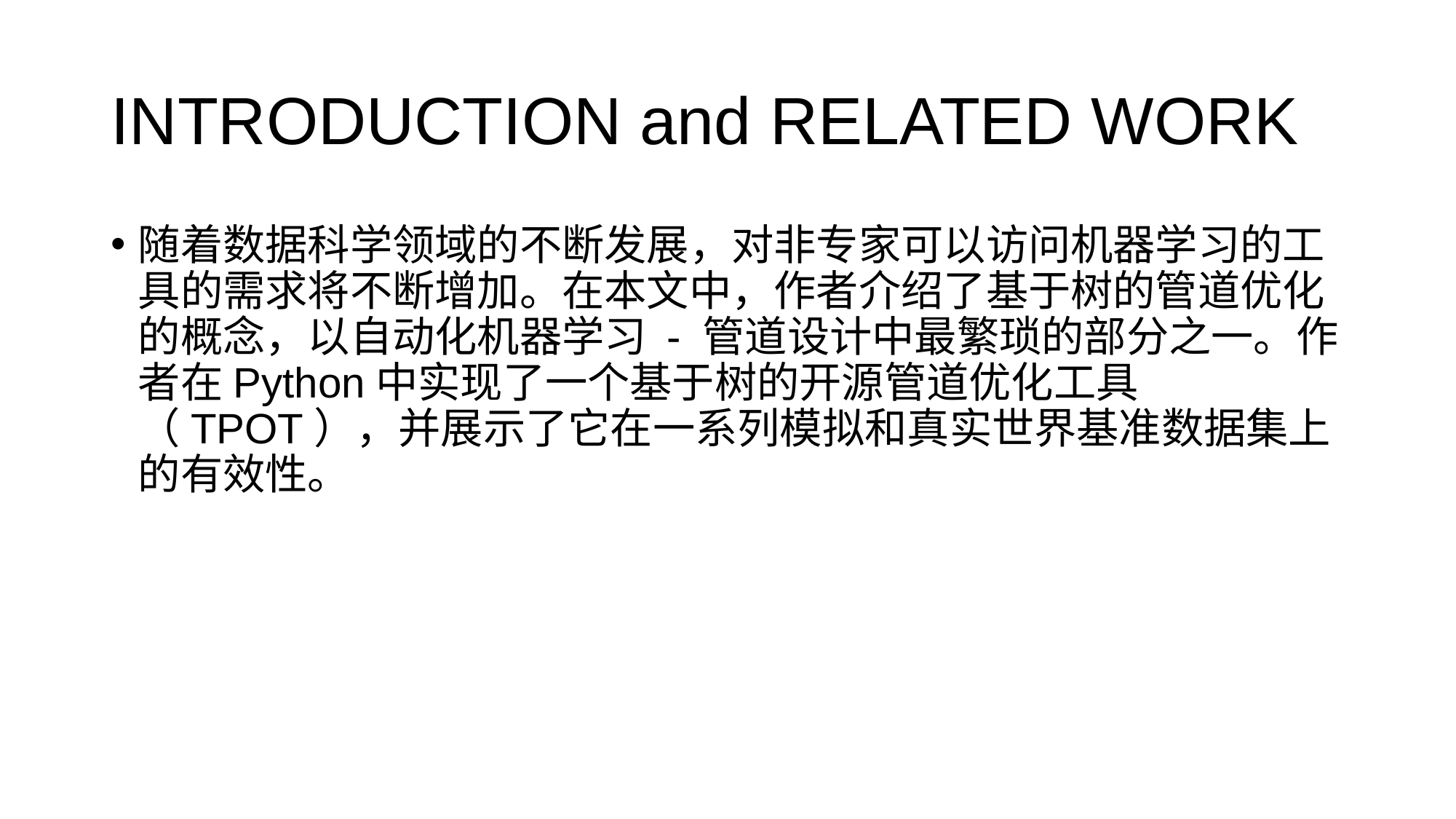

# INTRODUCTION and RELATED WORK
随着数据科学领域的不断发展，对非专家可以访问机器学习的工具的需求将不断增加。在本文中，作者介绍了基于树的管道优化的概念，以自动化机器学习 - 管道设计中最繁琐的部分之一。作者在Python中实现了一个基于树的开源管道优化工具（TPOT），并展示了它在一系列模拟和真实世界基准数据集上的有效性。